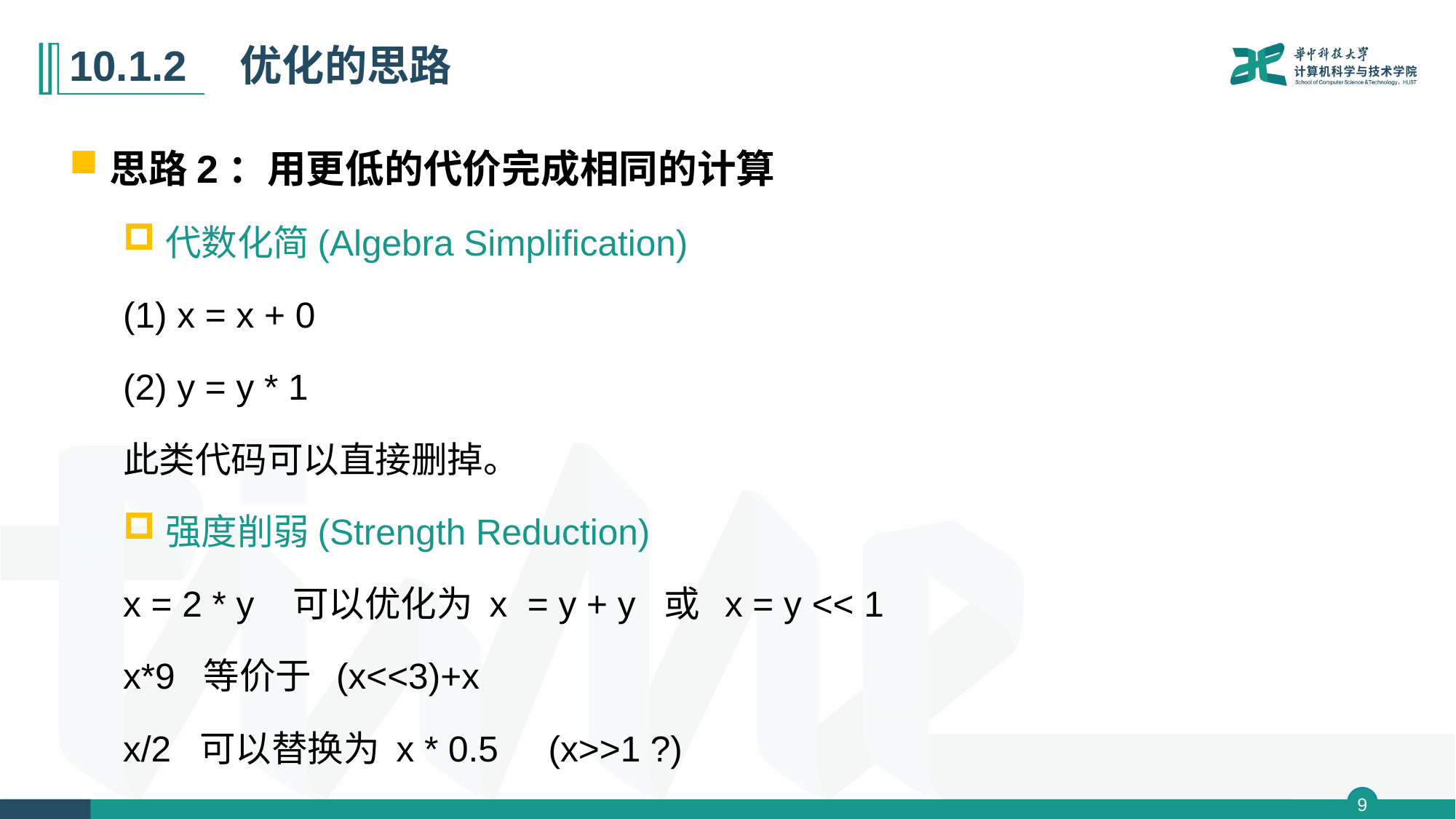

# 10.1.2　优化的思路
思路2：用更低的代价完成相同的计算
代数化简(Algebra Simplification)
(1) x = x + 0
(2) y = y * 1
此类代码可以直接删掉。
强度削弱(Strength Reduction)
x = 2 * y   可以优化为 x  = y + y  或  x = y << 1
x*9  等价于  (x<<3)+x
x/2  可以替换为 x * 0.5     (x>>1 ?)